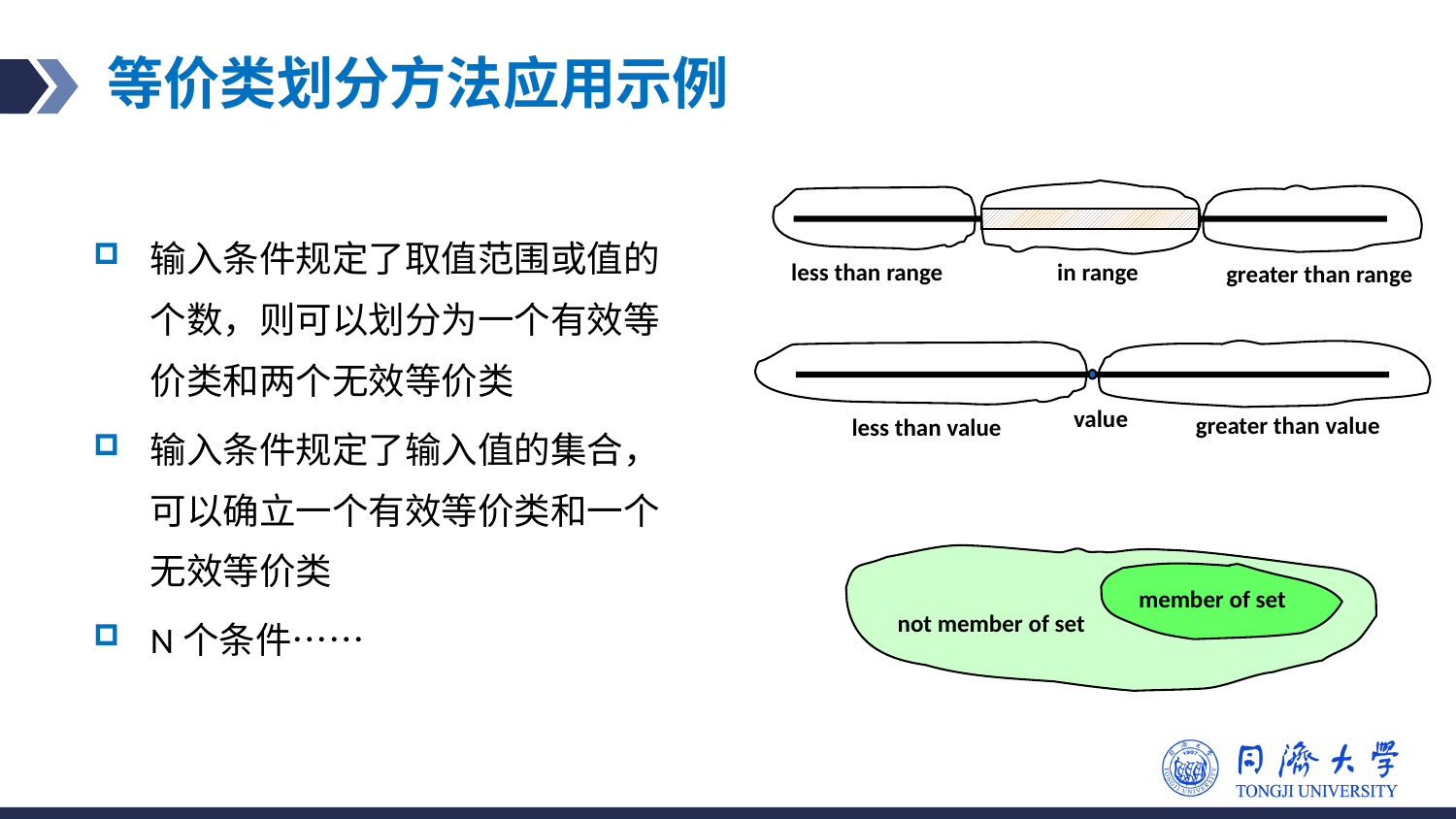

# 等价类划分方法应用示例

greater than range

in range

less than range

greater than value

less than value

value
输入条件规定了取值范围或值的个数，则可以划分为一个有效等价类和两个无效等价类
输入条件规定了输入值的集合，可以确立一个有效等价类和一个无效等价类
N个条件……

member of set
not member of set